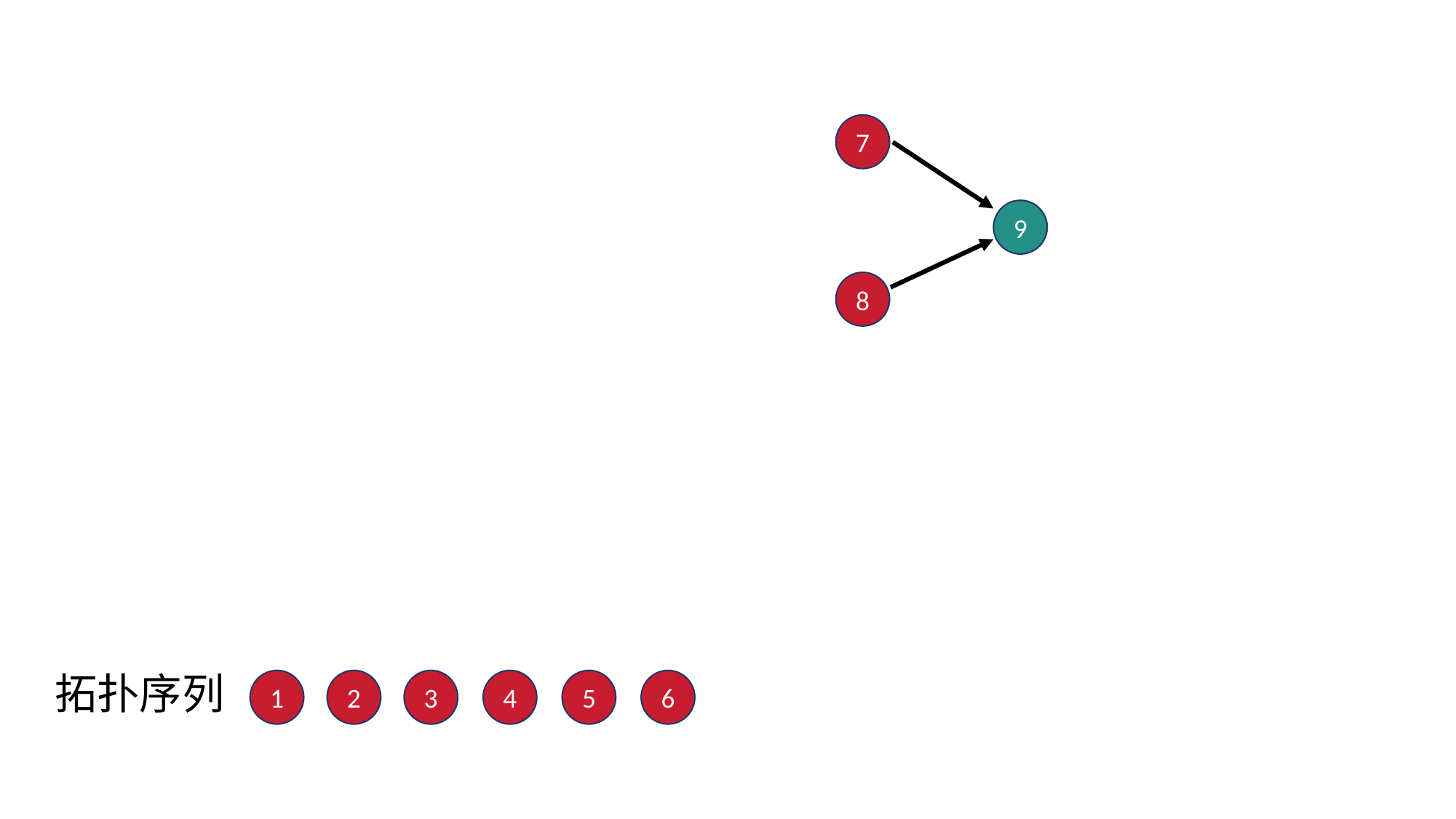

7
9
8
拓扑序列
1
2
3
4
5
6